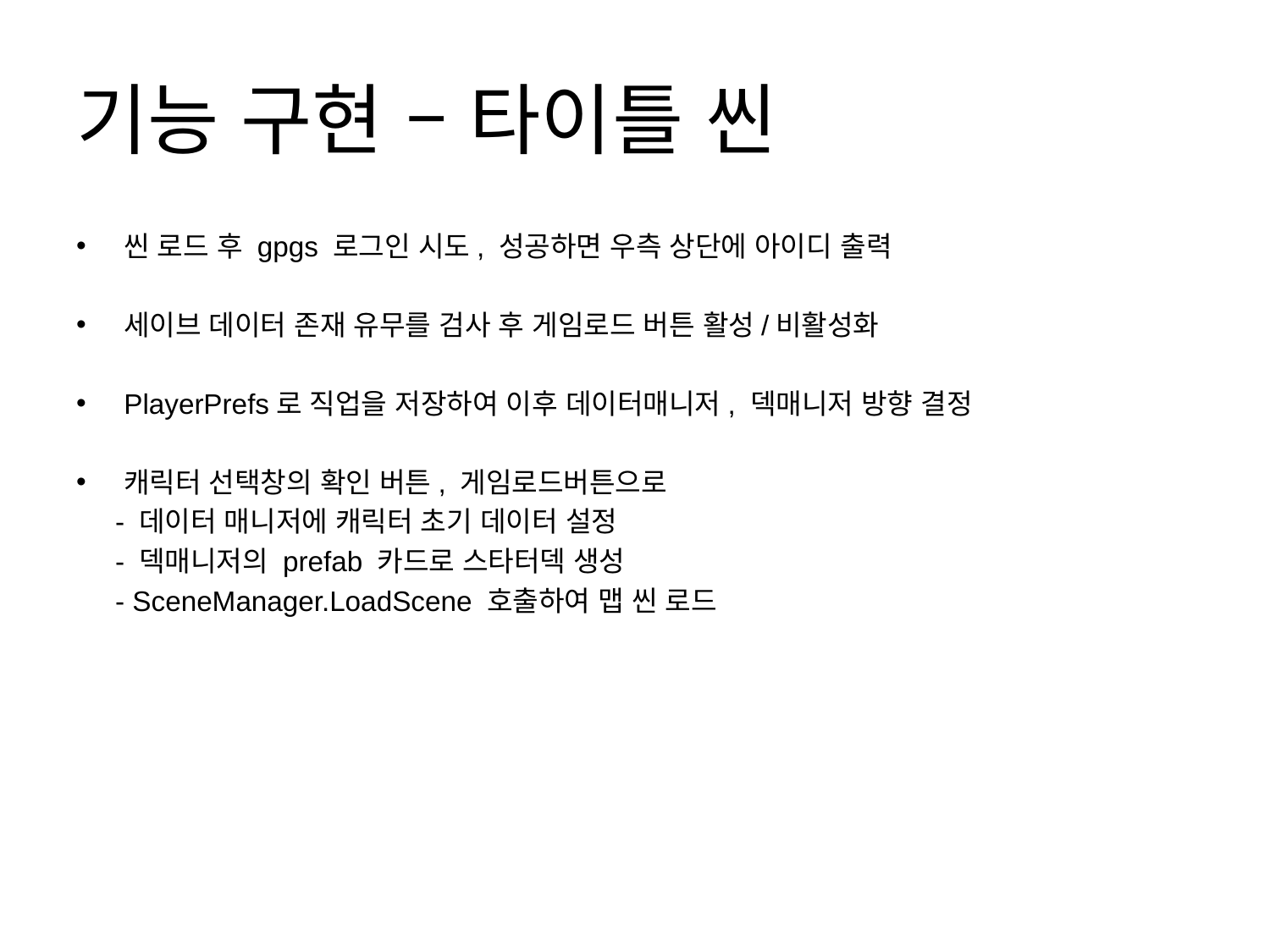

# 기능 구현 – 타이틀 씬
씬 로드 후 gpgs 로그인 시도, 성공하면 우측 상단에 아이디 출력

세이브 데이터 존재 유무를 검사 후 게임로드 버튼 활성/비활성화

PlayerPrefs로 직업을 저장하여 이후 데이터매니저, 덱매니저 방향 결정

캐릭터 선택창의 확인 버튼, 게임로드버튼으로
     - 데이터 매니저에 캐릭터 초기 데이터 설정
     - 덱매니저의 prefab 카드로 스타터덱 생성
     - SceneManager.LoadScene 호출하여 맵 씬 로드